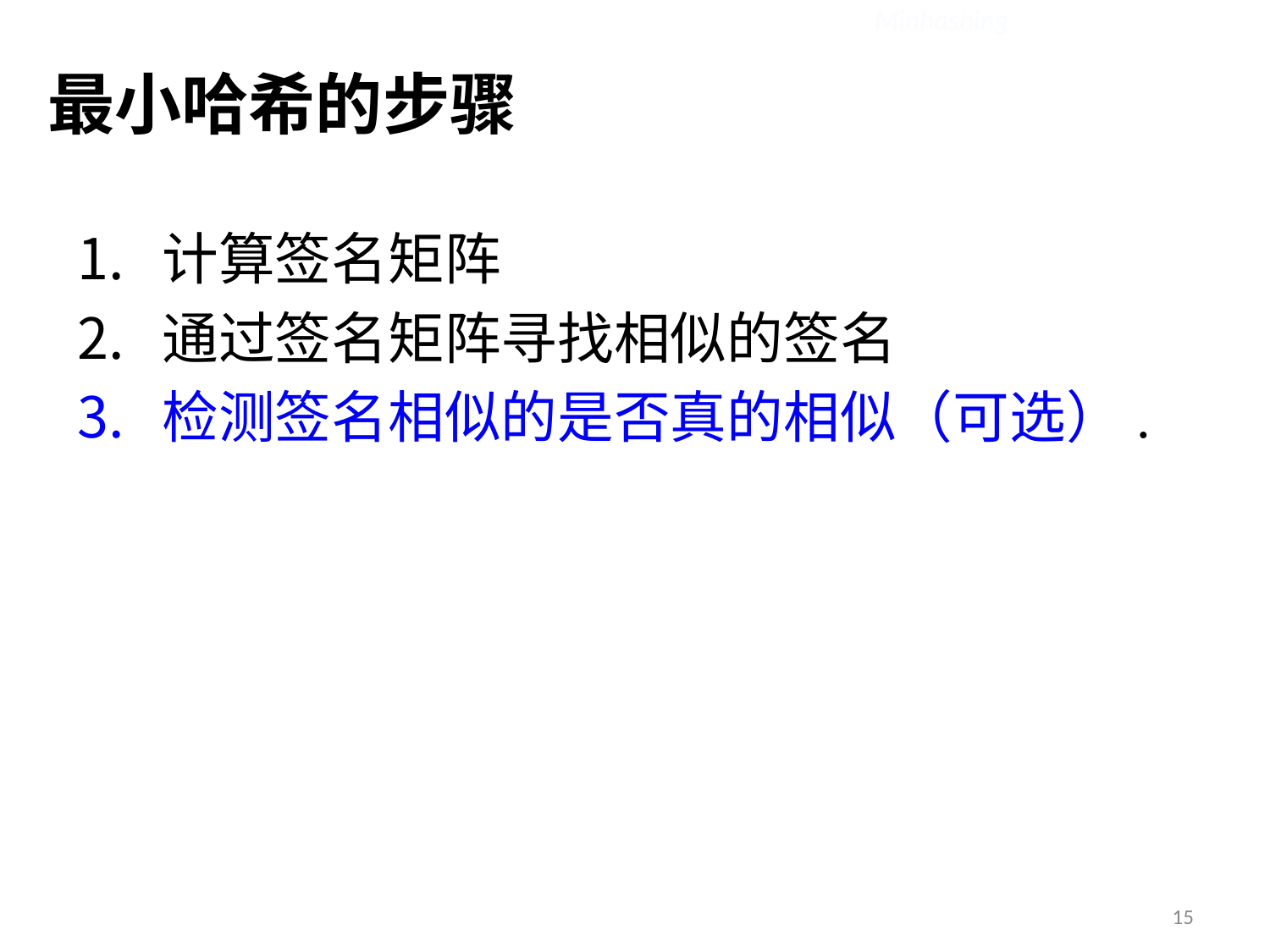

Minhashing
# 最小哈希的步骤
计算签名矩阵
通过签名矩阵寻找相似的签名
检测签名相似的是否真的相似（可选）.
15